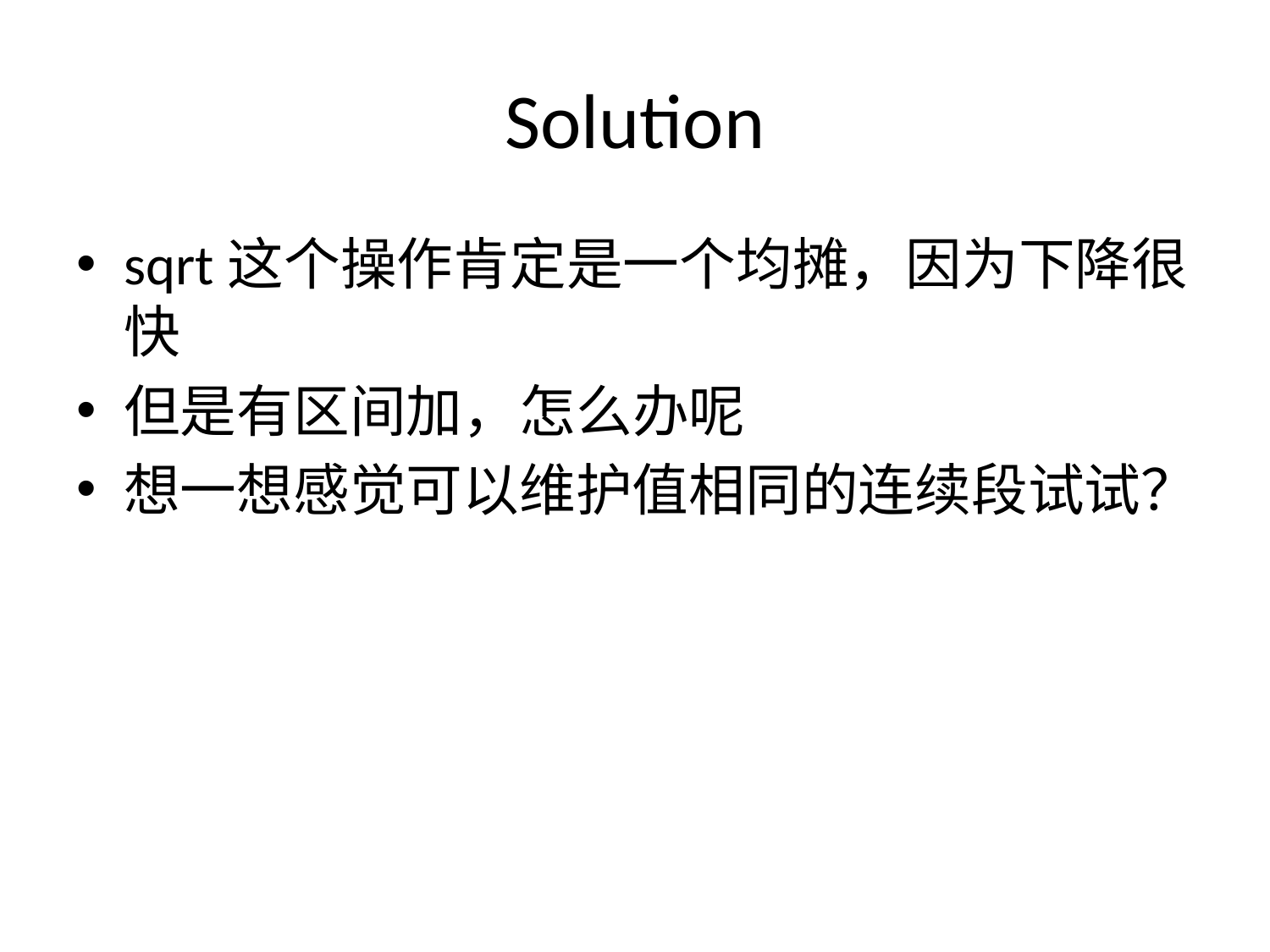

# Solution
sqrt这个操作肯定是一个均摊，因为下降很快
但是有区间加，怎么办呢
想一想感觉可以维护值相同的连续段试试？